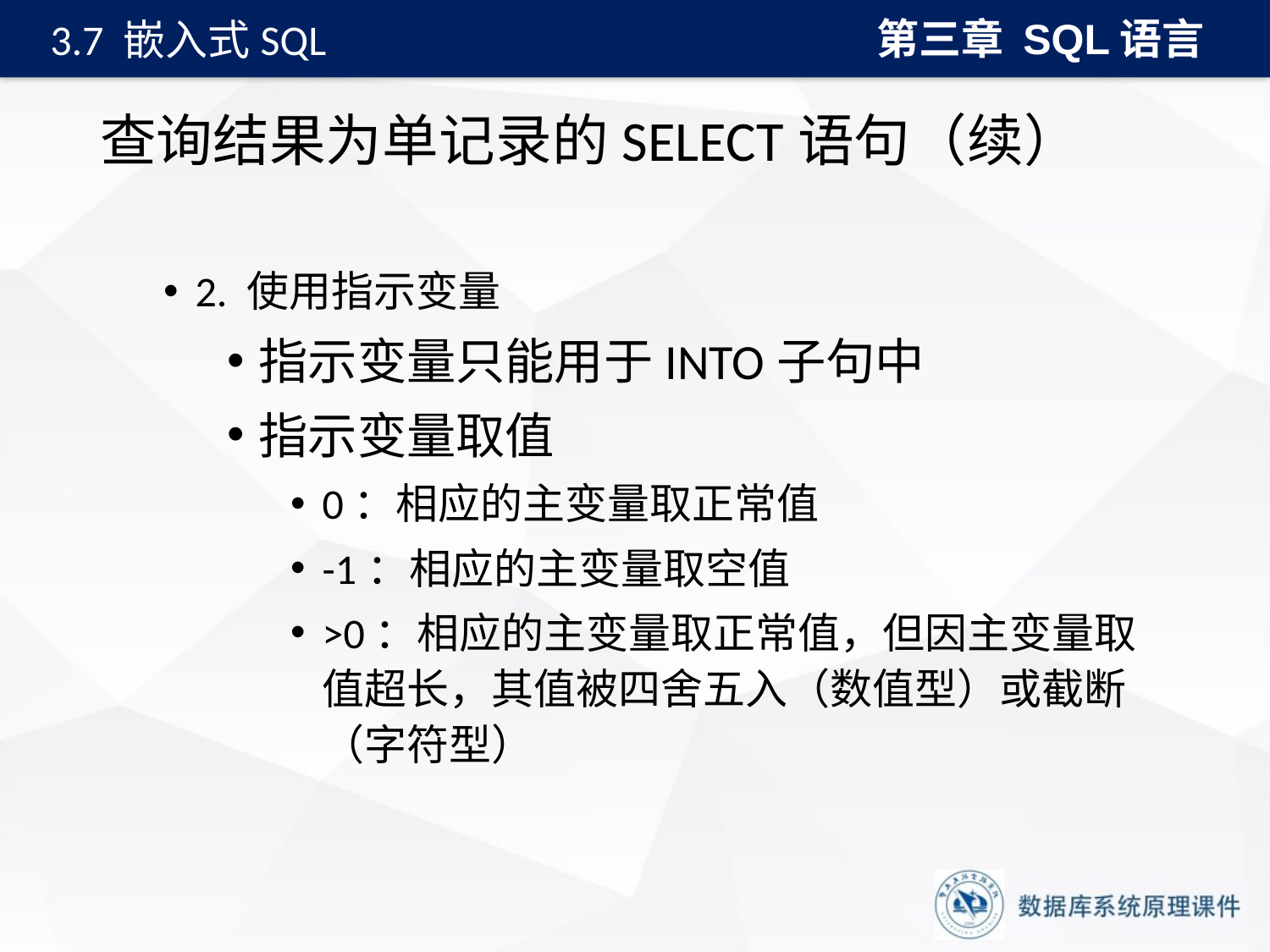

第三章 SQL语言
3.7 嵌入式SQL
# 查询结果为单记录的SELECT语句（续）
2. 使用指示变量
指示变量只能用于INTO子句中
指示变量取值
0：相应的主变量取正常值
-1：相应的主变量取空值
>0：相应的主变量取正常值，但因主变量取值超长，其值被四舍五入（数值型）或截断（字符型）